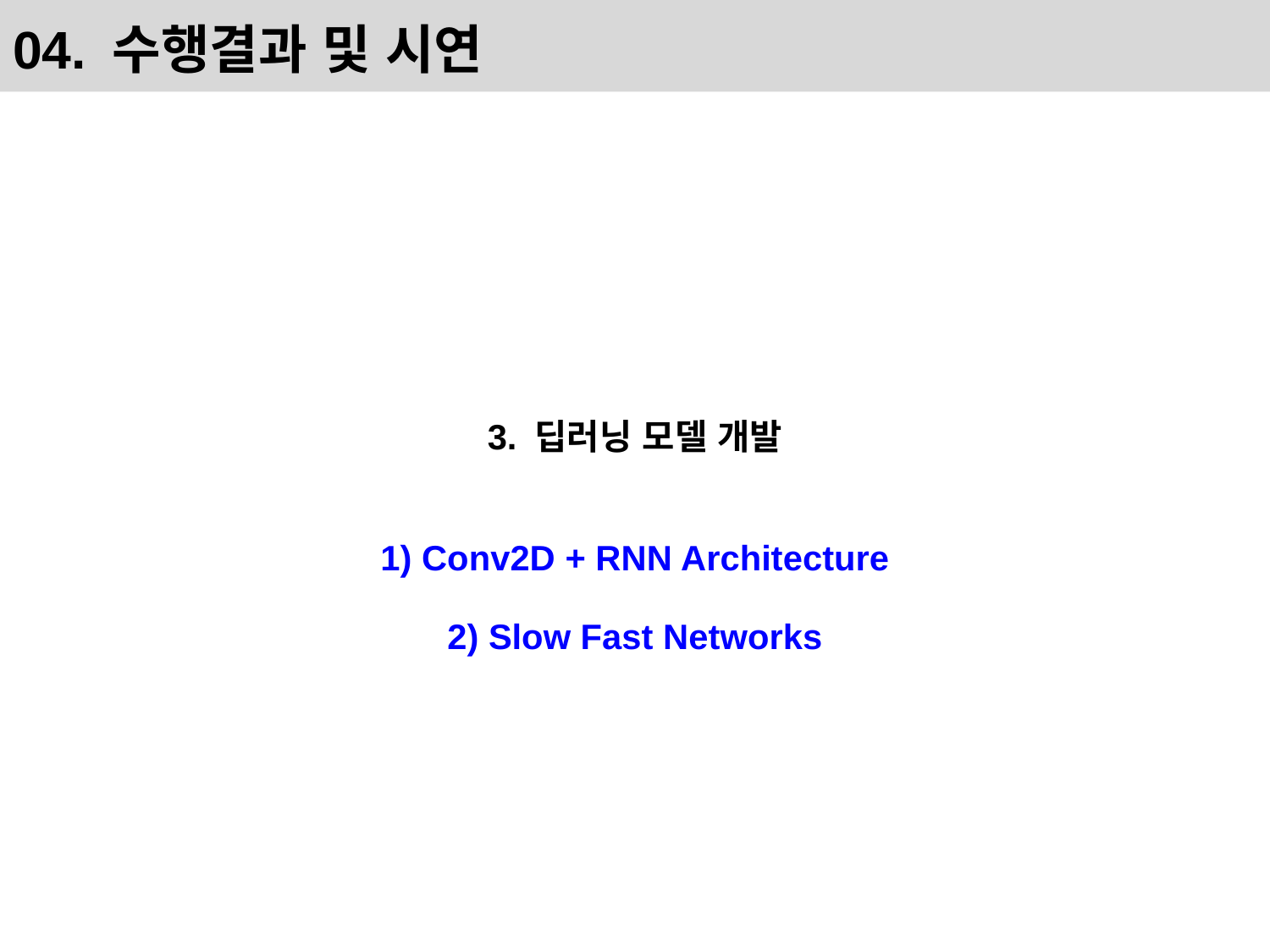

# 04. 수행결과 및 시연
3. 딥러닝 모델 개발

1) Conv2D + RNN Architecture

2) Slow Fast Networks